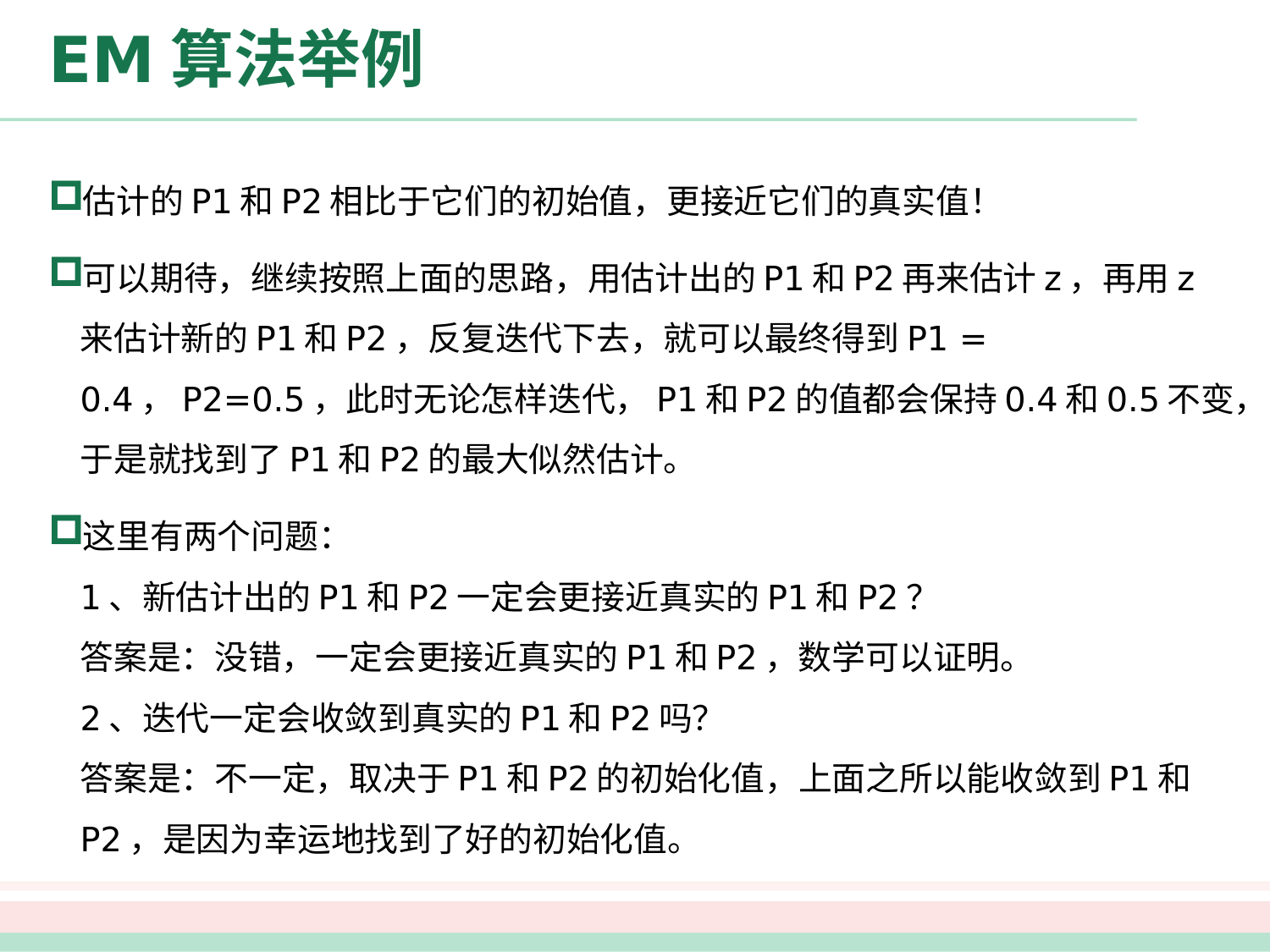

# EM算法举例
估计的P1和P2相比于它们的初始值，更接近它们的真实值！
可以期待，继续按照上面的思路，用估计出的P1和P2再来估计z，再用z来估计新的P1和P2，反复迭代下去，就可以最终得到P1 = 0.4，P2=0.5，此时无论怎样迭代，P1和P2的值都会保持0.4和0.5不变，于是就找到了P1和P2的最大似然估计。
这里有两个问题：
1、新估计出的P1和P2一定会更接近真实的P1和P2？
答案是：没错，一定会更接近真实的P1和P2，数学可以证明。
2、迭代一定会收敛到真实的P1和P2吗？
答案是：不一定，取决于P1和P2的初始化值，上面之所以能收敛到P1和P2，是因为幸运地找到了好的初始化值。